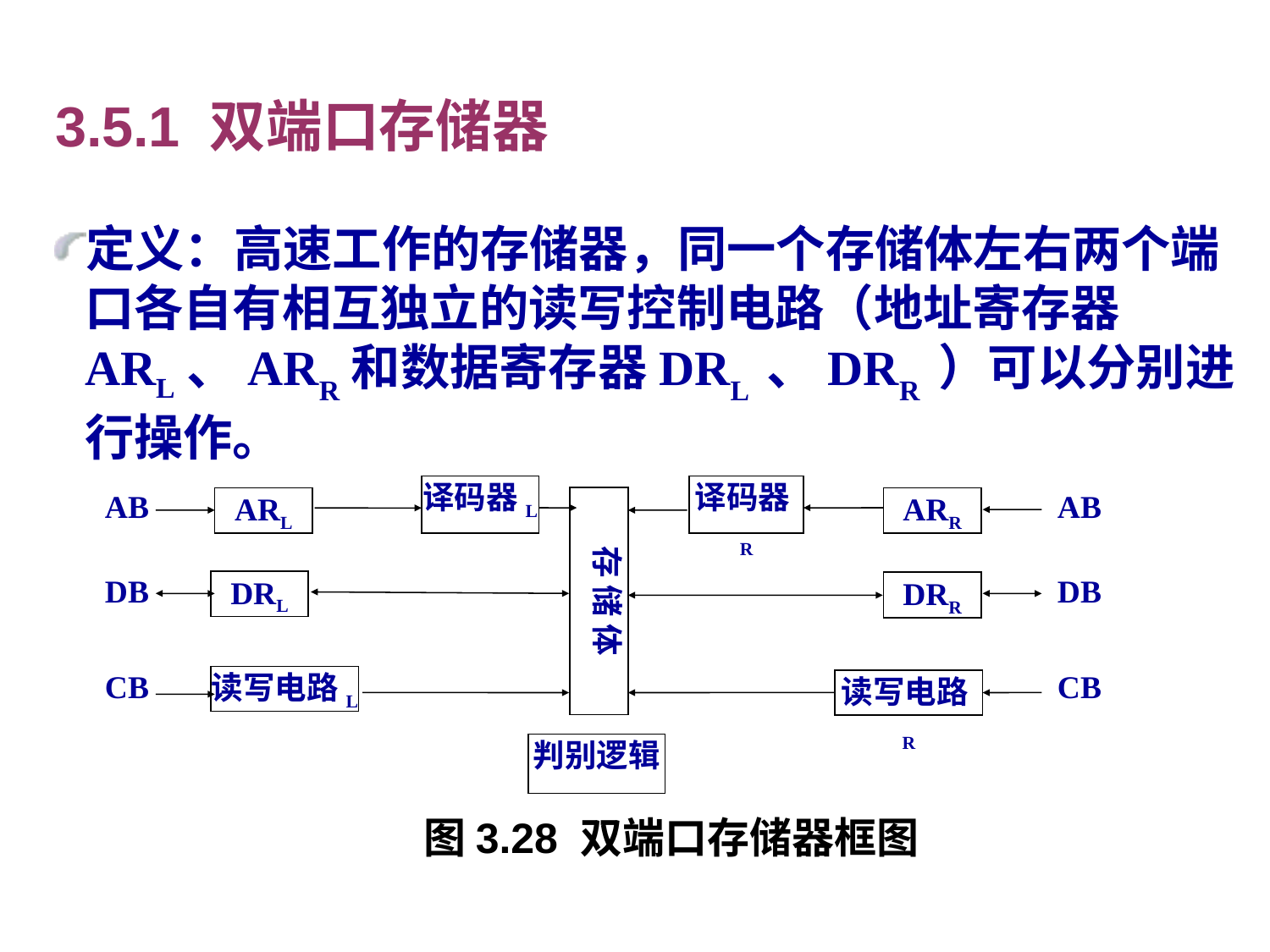

3.5.1 双端口存储器
定义：高速工作的存储器，同一个存储体左右两个端口各自有相互独立的读写控制电路（地址寄存器ARL、ARR和数据寄存器DRL 、DRR ）可以分别进行操作。
译码器L
译码器R
AB
AB
存 储 体
ARL
ARR

DB
DRL
DB
DRR

CB
读写电路L
CB
读写电路R

判别逻辑

图3.28 双端口存储器框图